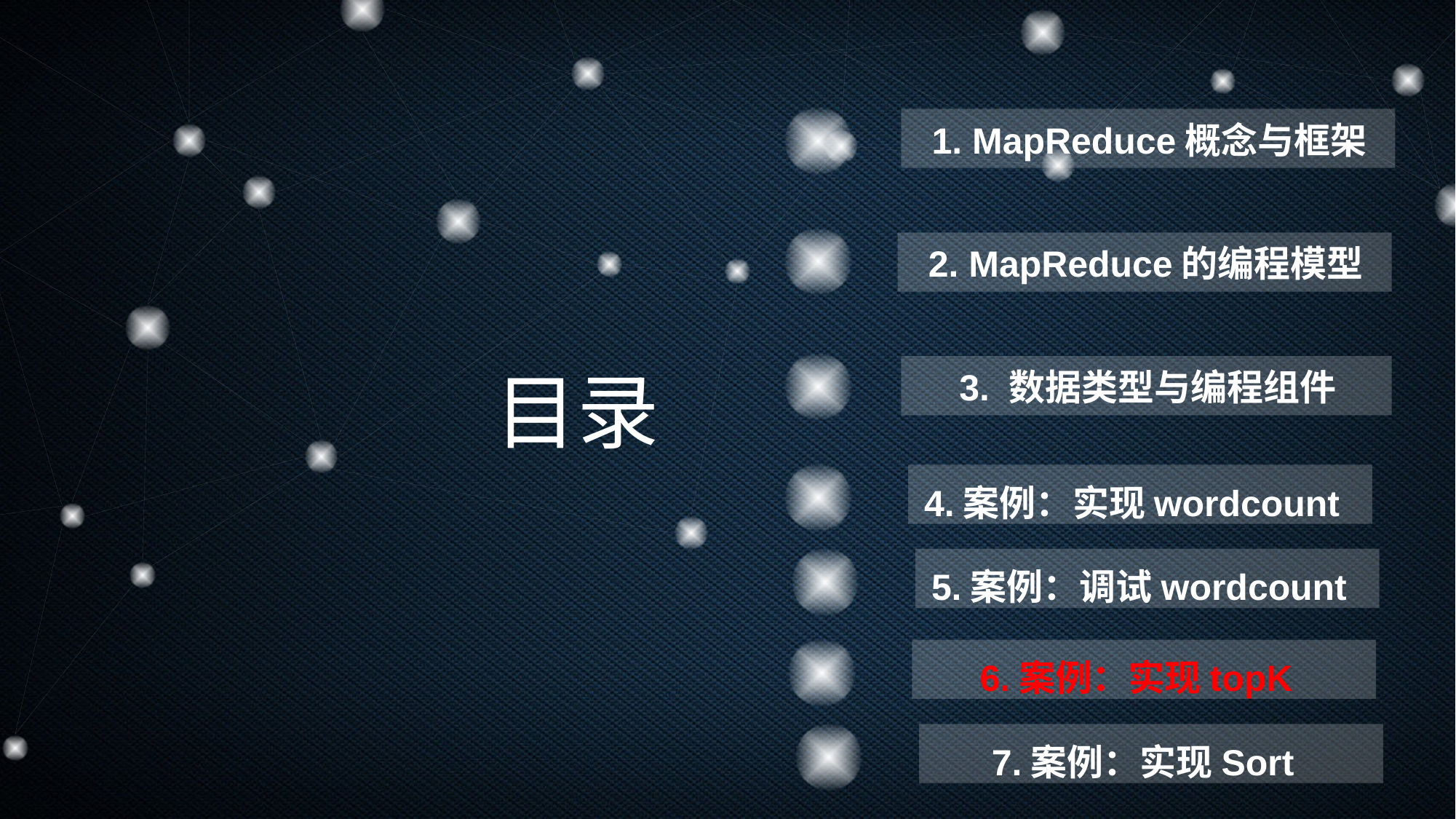

1. MapReduce概念与框架

2. MapReduce的编程模型

目录

3. 数据类型与编程组件

4.案例：实现wordcount

5.案例：调试wordcount

6.案例：实现topK

7.案例：实现Sort